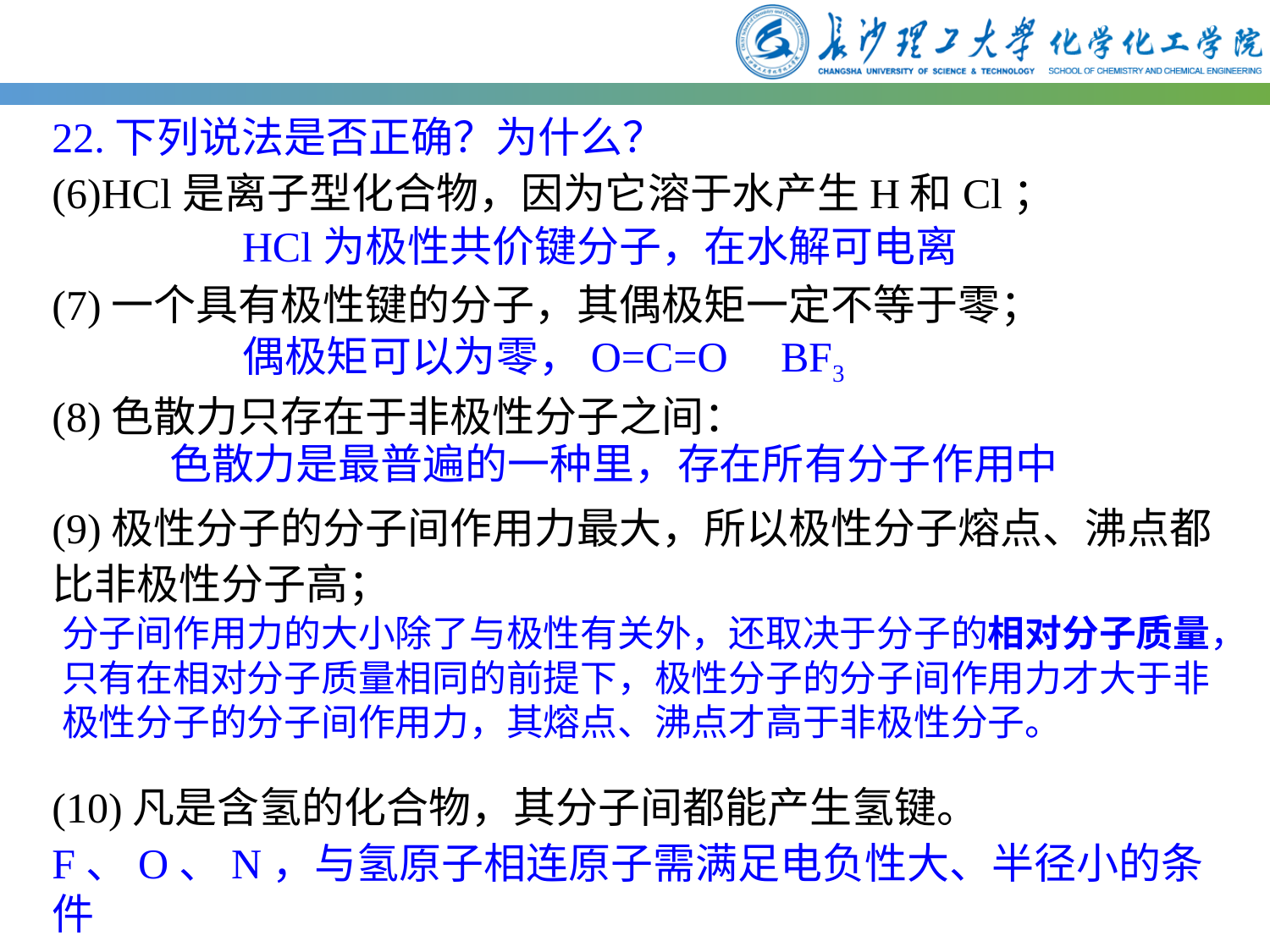

22.下列说法是否正确？为什么？
(6)HCl是离子型化合物，因为它溶于水产生H和Cl；

(7)一个具有极性键的分子，其偶极矩一定不等于零；

(8)色散力只存在于非极性分子之间：

(9)极性分子的分子间作用力最大，所以极性分子熔点、沸点都比非极性分子高；

(10)凡是含氢的化合物，其分子间都能产生氢键。
HCl为极性共价键分子，在水解可电离
偶极矩可以为零，O=C=O     BF3
色散力是最普遍的一种里，存在所有分子作用中
分子间作用力的大小除了与极性有关外，还取决于分子的相对分子质量，只有在相对分子质量相同的前提下，极性分子的分子间作用力才大于非极性分子的分子间作用力，其熔点、沸点才高于非极性分子。
F、O、N，与氢原子相连原子需满足电负性大、半径小的条件

46